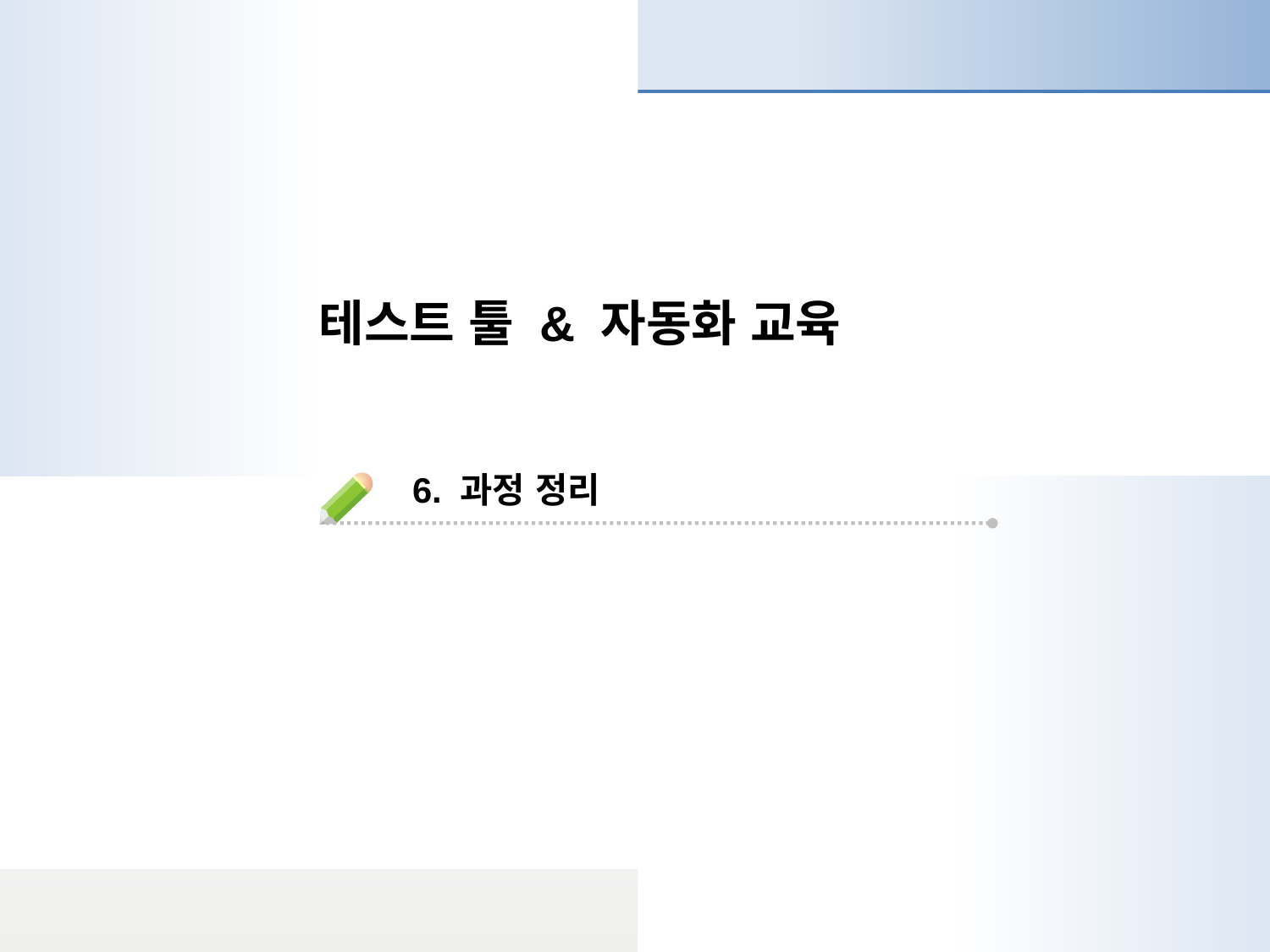

테스트 툴 & 자동화 교육
6. 과정 정리